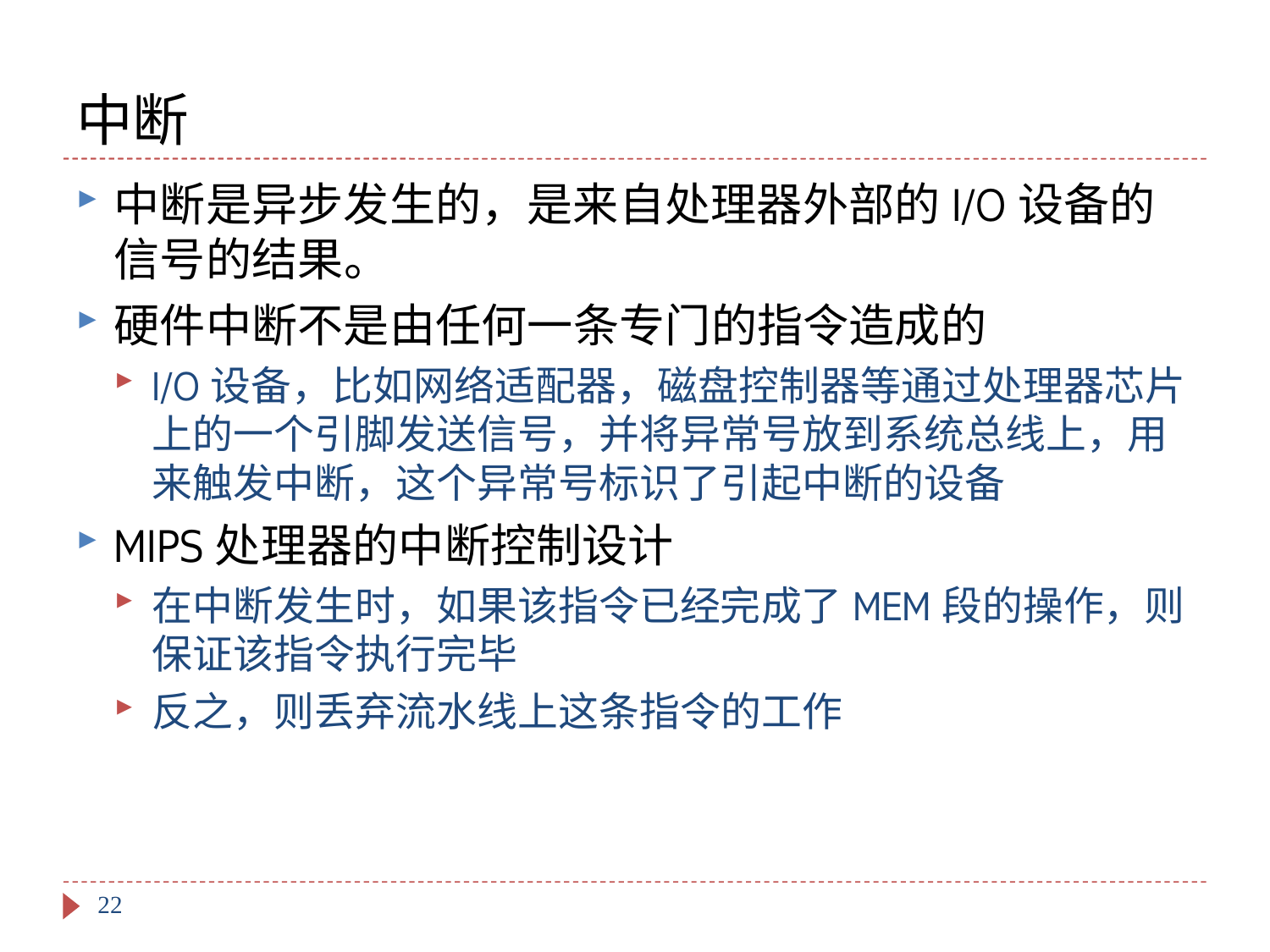

# 中断
中断是异步发生的，是来自处理器外部的I/O设备的信号的结果。
硬件中断不是由任何一条专门的指令造成的
I/O设备，比如网络适配器，磁盘控制器等通过处理器芯片上的一个引脚发送信号，并将异常号放到系统总线上，用来触发中断，这个异常号标识了引起中断的设备
MIPS处理器的中断控制设计
在中断发生时，如果该指令已经完成了MEM段的操作，则保证该指令执行完毕
反之，则丢弃流水线上这条指令的工作

22